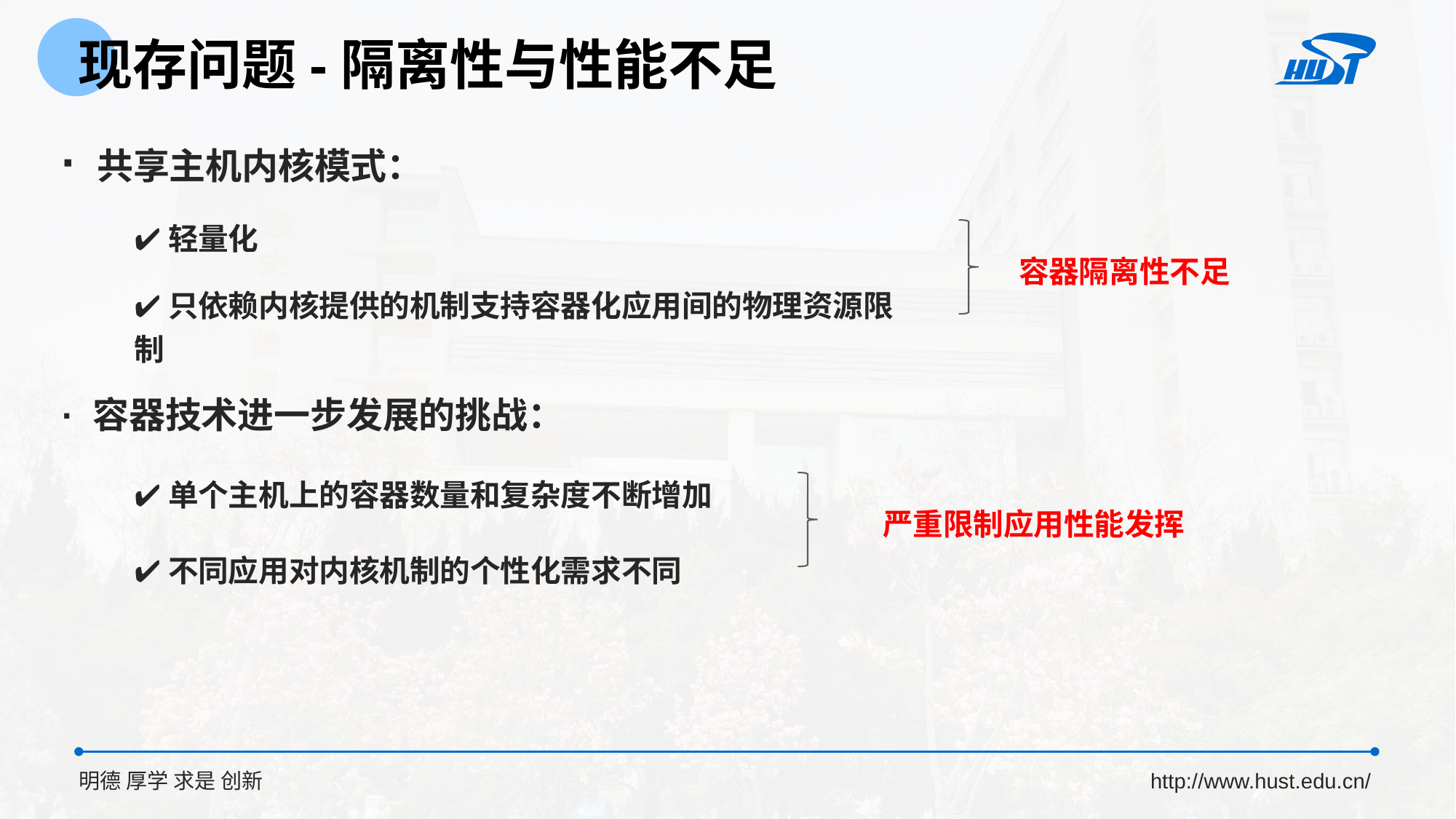

现存问题-隔离性与性能不足
· 共享主机内核模式：
✔️轻量化

容器隔离性不足
✔️只依赖内核提供的机制支持容器化应用间的物理资源限制
· 容器技术进一步发展的挑战：
✔单个主机上的容器数量和复杂度不断增加

严重限制应用性能发挥
✔不同应用对内核机制的个性化需求不同